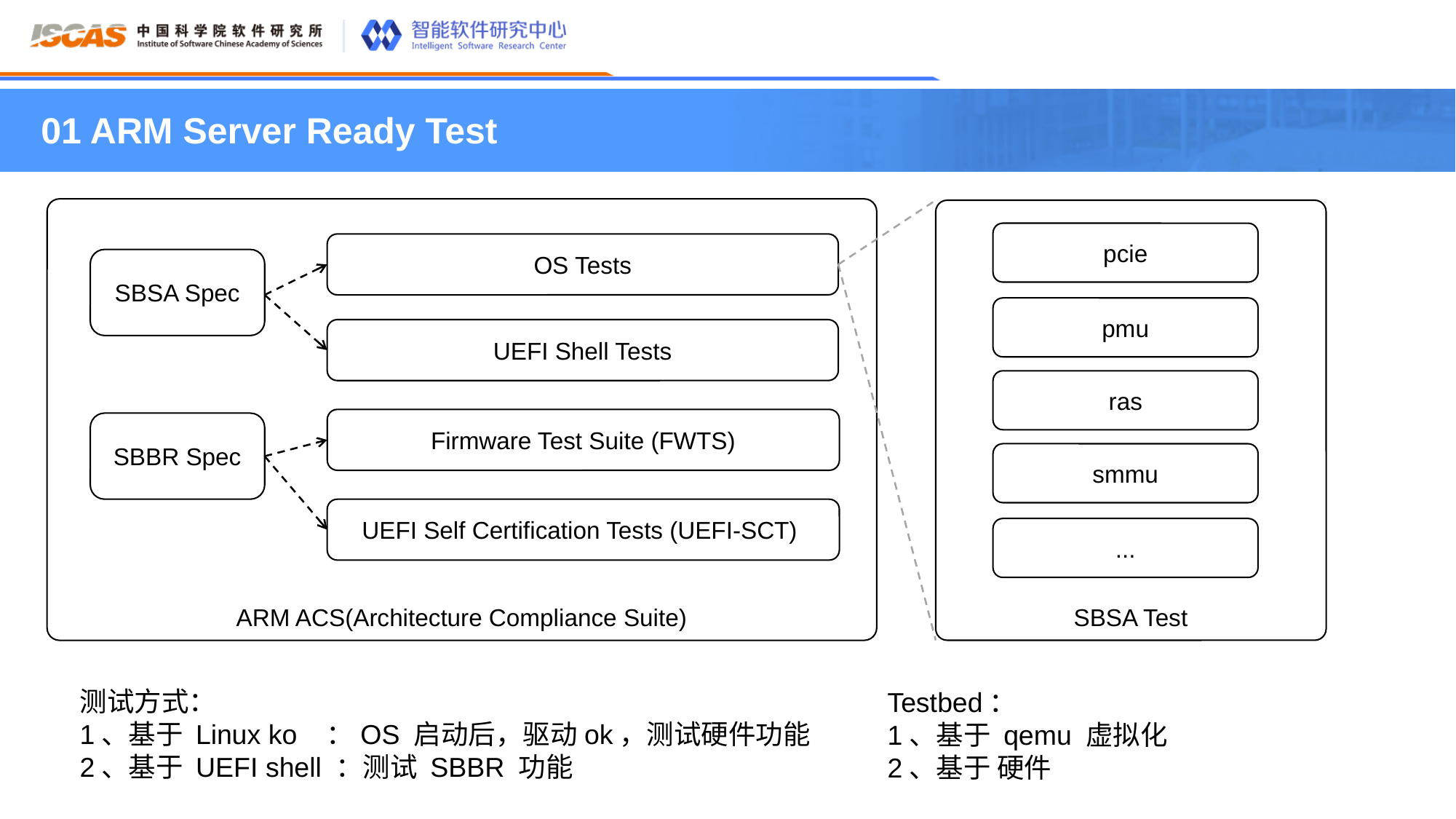

01 ARM Server Ready Test
ARM ACS(Architecture Compliance Suite)
SBSA Test
pcie
OS Tests
SBSA Spec
pmu
UEFI Shell Tests
ras
Firmware Test Suite (FWTS)
SBBR Spec
smmu
UEFI Self Certification Tests (UEFI-SCT)
...
测试方式：
1、基于 Linux ko   ：OS 启动后，驱动ok，测试硬件功能
2、基于 UEFI shell ：测试 SBBR 功能
Testbed：
1、基于 qemu 虚拟化
2、基于 硬件